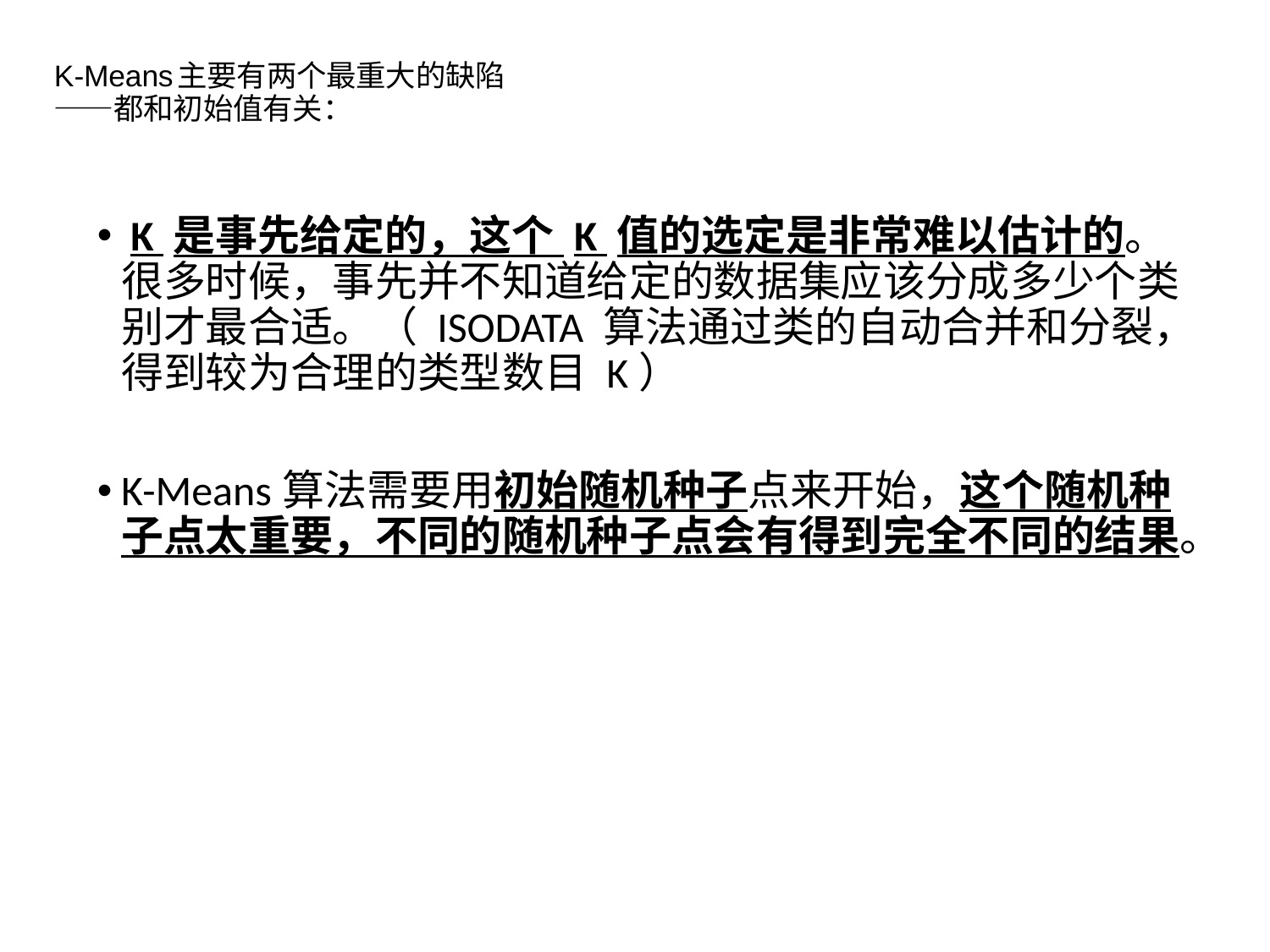

# K-Means主要有两个最重大的缺陷 ——都和初始值有关：
 K 是事先给定的，这个 K 值的选定是非常难以估计的。很多时候，事先并不知道给定的数据集应该分成多少个类别才最合适。（ ISODATA 算法通过类的自动合并和分裂，得到较为合理的类型数目 K）

K-Means算法需要用初始随机种子点来开始，这个随机种子点太重要，不同的随机种子点会有得到完全不同的结果。